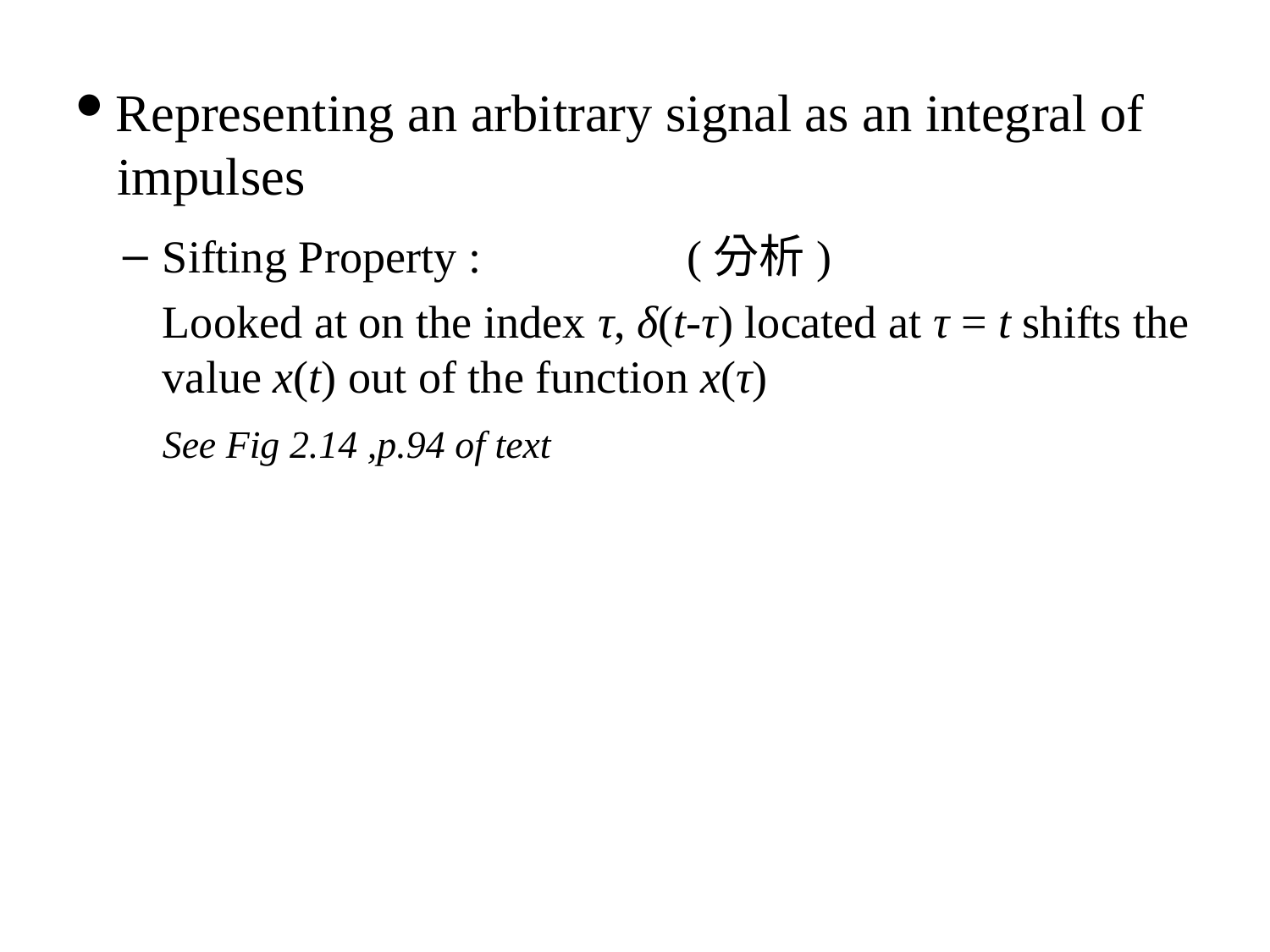

Representing an arbitrary signal as an integral of
impulses
Sifting Property :                  (分析)
Looked at on the index τ, δ(t-τ) located at τ = t shifts the value x(t) out of the function x(τ)
See Fig 2.14 ,p.94 of text